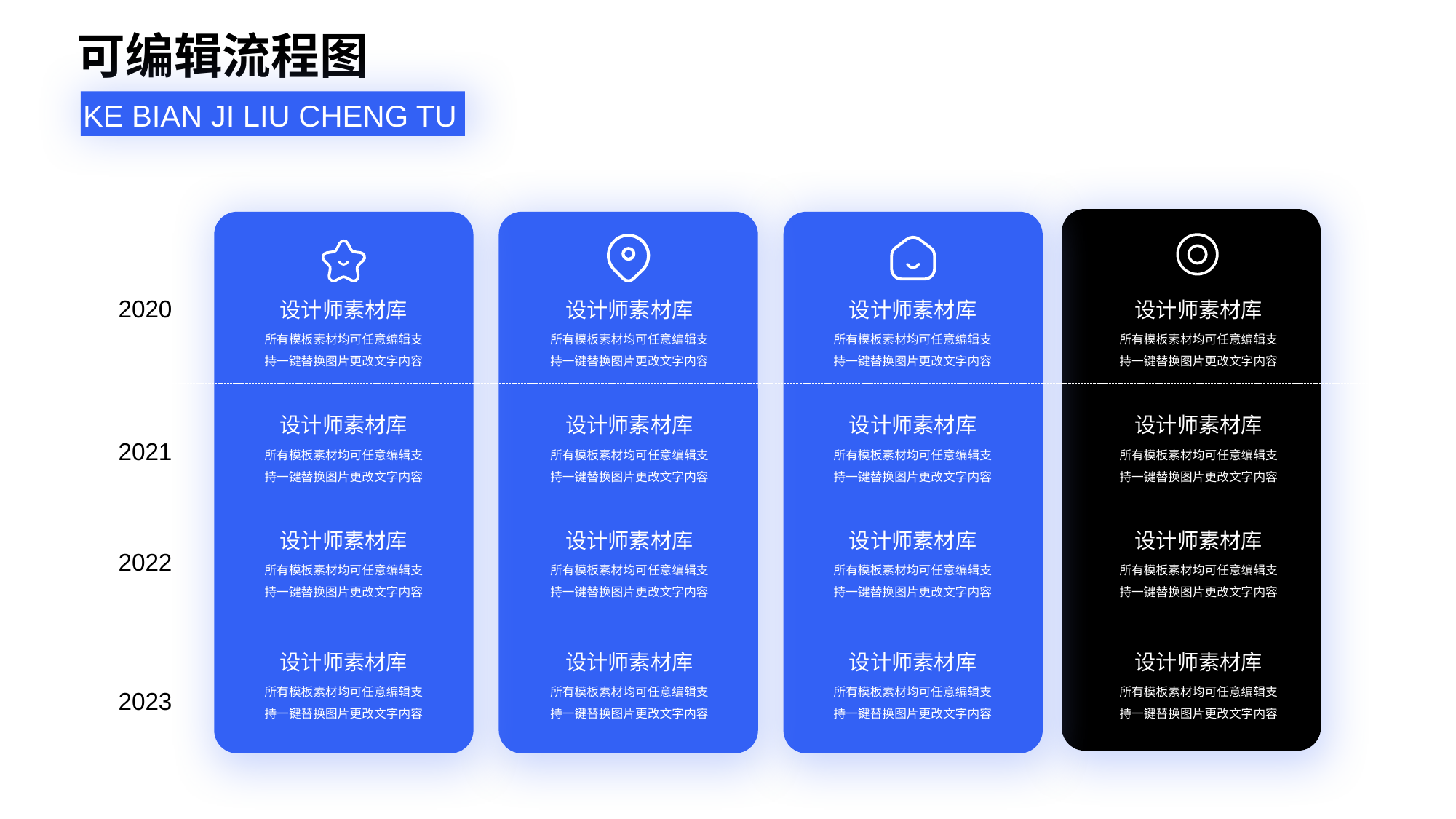

可编辑流程图
KE BIAN JI LIU CHENG TU

2020
设计师素材库
设计师素材库
设计师素材库
设计师素材库
所有模板素材均可任意编辑支持一键替换图片更改文字内容
所有模板素材均可任意编辑支持一键替换图片更改文字内容
所有模板素材均可任意编辑支持一键替换图片更改文字内容
所有模板素材均可任意编辑支持一键替换图片更改文字内容
设计师素材库
设计师素材库
设计师素材库
设计师素材库
2021
所有模板素材均可任意编辑支持一键替换图片更改文字内容
所有模板素材均可任意编辑支持一键替换图片更改文字内容
所有模板素材均可任意编辑支持一键替换图片更改文字内容
所有模板素材均可任意编辑支持一键替换图片更改文字内容
设计师素材库
设计师素材库
设计师素材库
设计师素材库
2022
所有模板素材均可任意编辑支持一键替换图片更改文字内容
所有模板素材均可任意编辑支持一键替换图片更改文字内容
所有模板素材均可任意编辑支持一键替换图片更改文字内容
所有模板素材均可任意编辑支持一键替换图片更改文字内容
设计师素材库
设计师素材库
设计师素材库
设计师素材库
2023
所有模板素材均可任意编辑支持一键替换图片更改文字内容
所有模板素材均可任意编辑支持一键替换图片更改文字内容
所有模板素材均可任意编辑支持一键替换图片更改文字内容
所有模板素材均可任意编辑支持一键替换图片更改文字内容